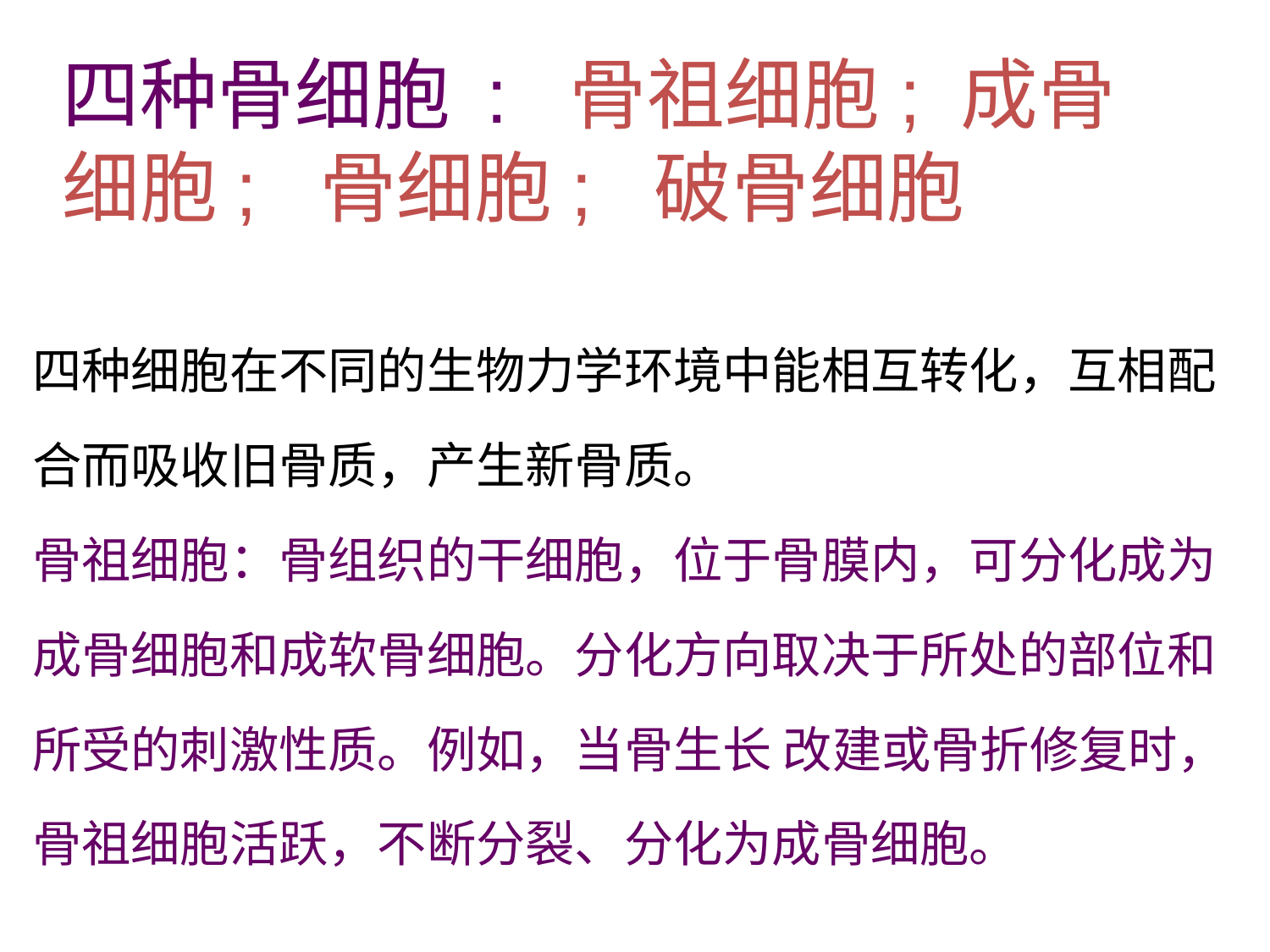

四种骨细胞 :  骨祖细胞; 成骨细胞;  骨细胞;  破骨细胞

四种细胞在不同的生物力学环境中能相互转化，互相配合而吸收旧骨质，产生新骨质。
骨祖细胞：骨组织的干细胞，位于骨膜内，可分化成为成骨细胞和成软骨细胞。分化方向取决于所处的部位和所受的刺激性质。例如，当骨生长 改建或骨折修复时，骨祖细胞活跃，不断分裂、分化为成骨细胞。